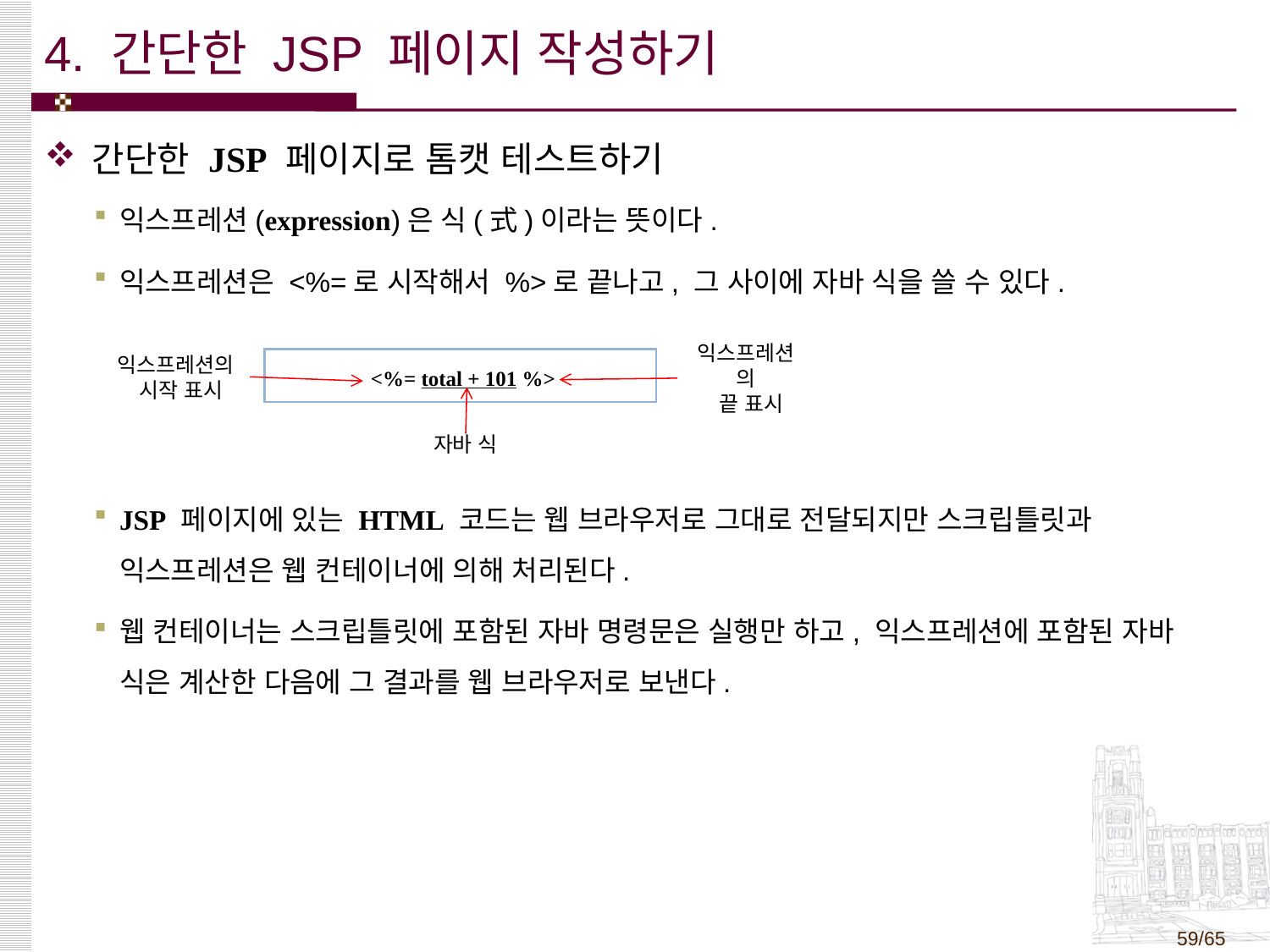

# 4. 간단한 JSP 페이지 작성하기
간단한 JSP 페이지로 톰캣 테스트하기
익스프레션(expression)은 식(式)이라는 뜻이다.
익스프레션은 <%=로 시작해서 %>로 끝나고, 그 사이에 자바 식을 쓸 수 있다.

JSP 페이지에 있는 HTML 코드는 웹 브라우저로 그대로 전달되지만 스크립틀릿과 익스프레션은 웹 컨테이너에 의해 처리된다.
웹 컨테이너는 스크립틀릿에 포함된 자바 명령문은 실행만 하고, 익스프레션에 포함된 자바 식은 계산한 다음에 그 결과를 웹 브라우저로 보낸다.

| <%= total + 101 %> |
| --- |
익스프레션의
 시작 표시
익스프레션의
 끝 표시
자바 식